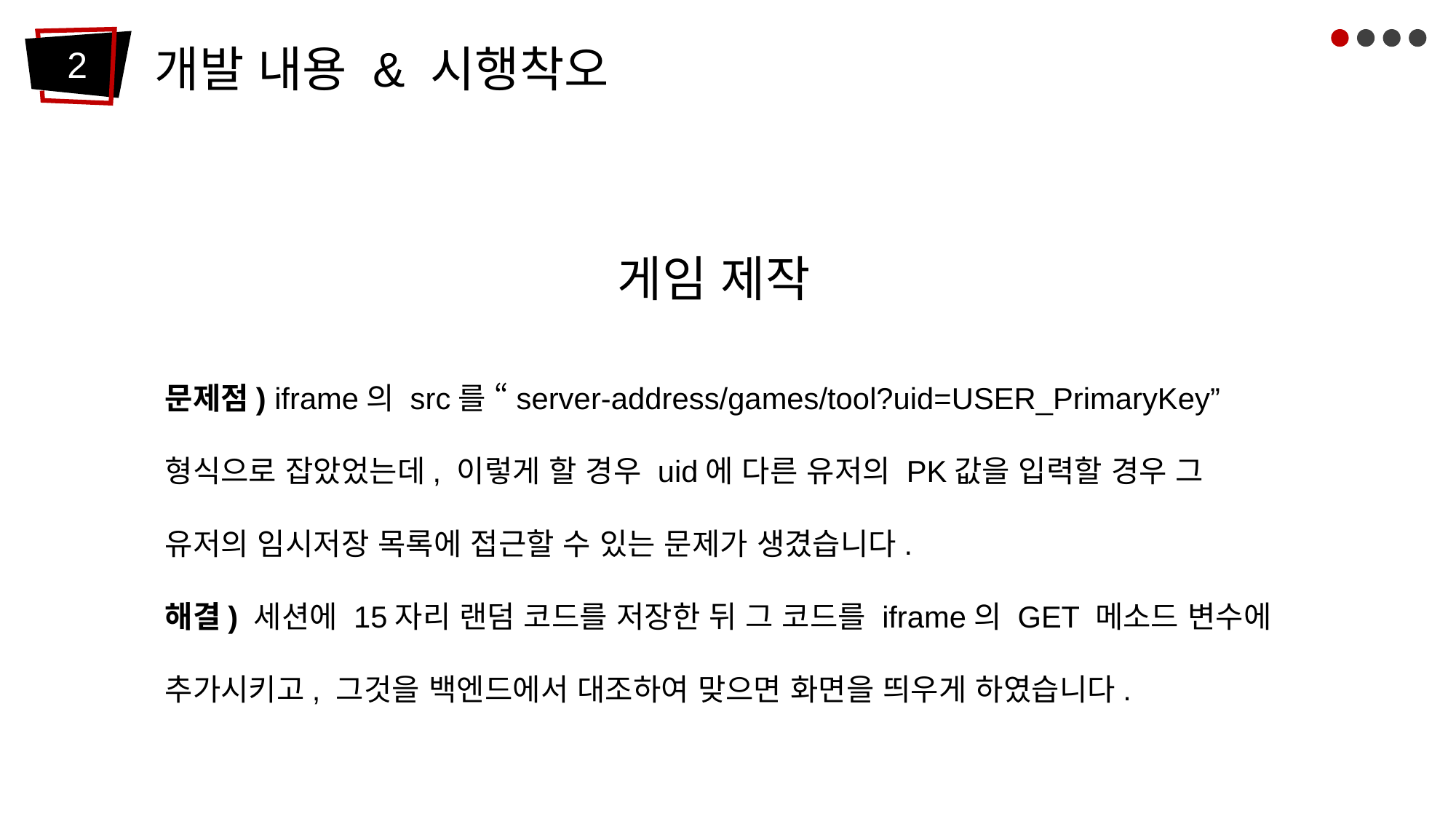

개발 내용 & 시행착오
2
  게임 제작

문제점) iframe의 src를 “server-address/games/tool?uid=USER_PrimaryKey” 형식으로 잡았었는데, 이렇게 할 경우 uid에 다른 유저의 PK값을 입력할 경우 그 유저의 임시저장 목록에 접근할 수 있는 문제가 생겼습니다.
해결) 세션에 15자리 랜덤 코드를 저장한 뒤 그 코드를 iframe의 GET 메소드 변수에 추가시키고, 그것을 백엔드에서 대조하여 맞으면 화면을 띄우게 하였습니다.